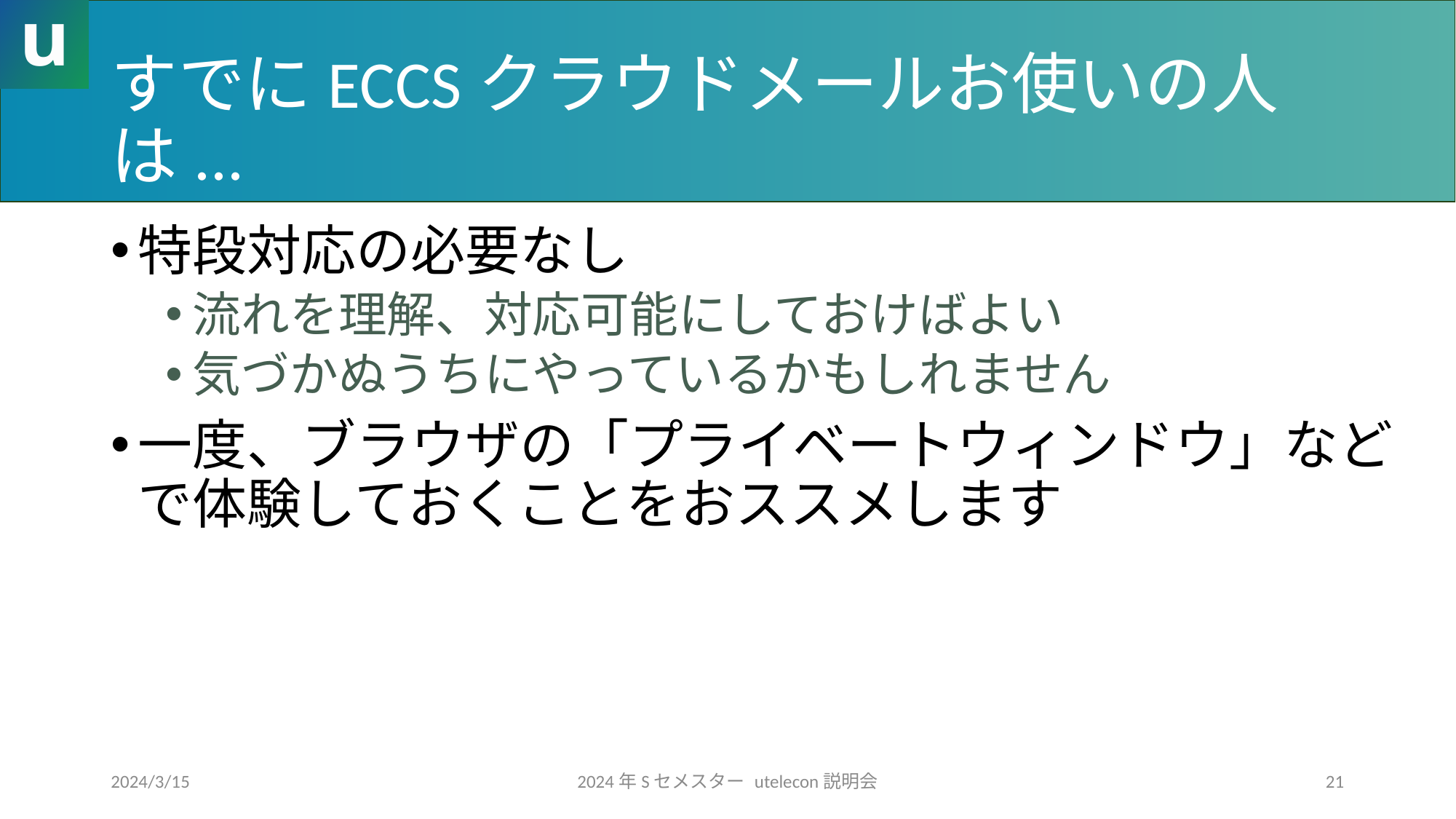

# すでにECCSクラウドメールお使いの人は...
特段対応の必要なし
流れを理解、対応可能にしておけばよい
気づかぬうちにやっているかもしれません
一度、ブラウザの「プライベートウィンドウ」などで体験しておくことをおススメします
2024/3/15
2024年Sセメスター utelecon説明会
21